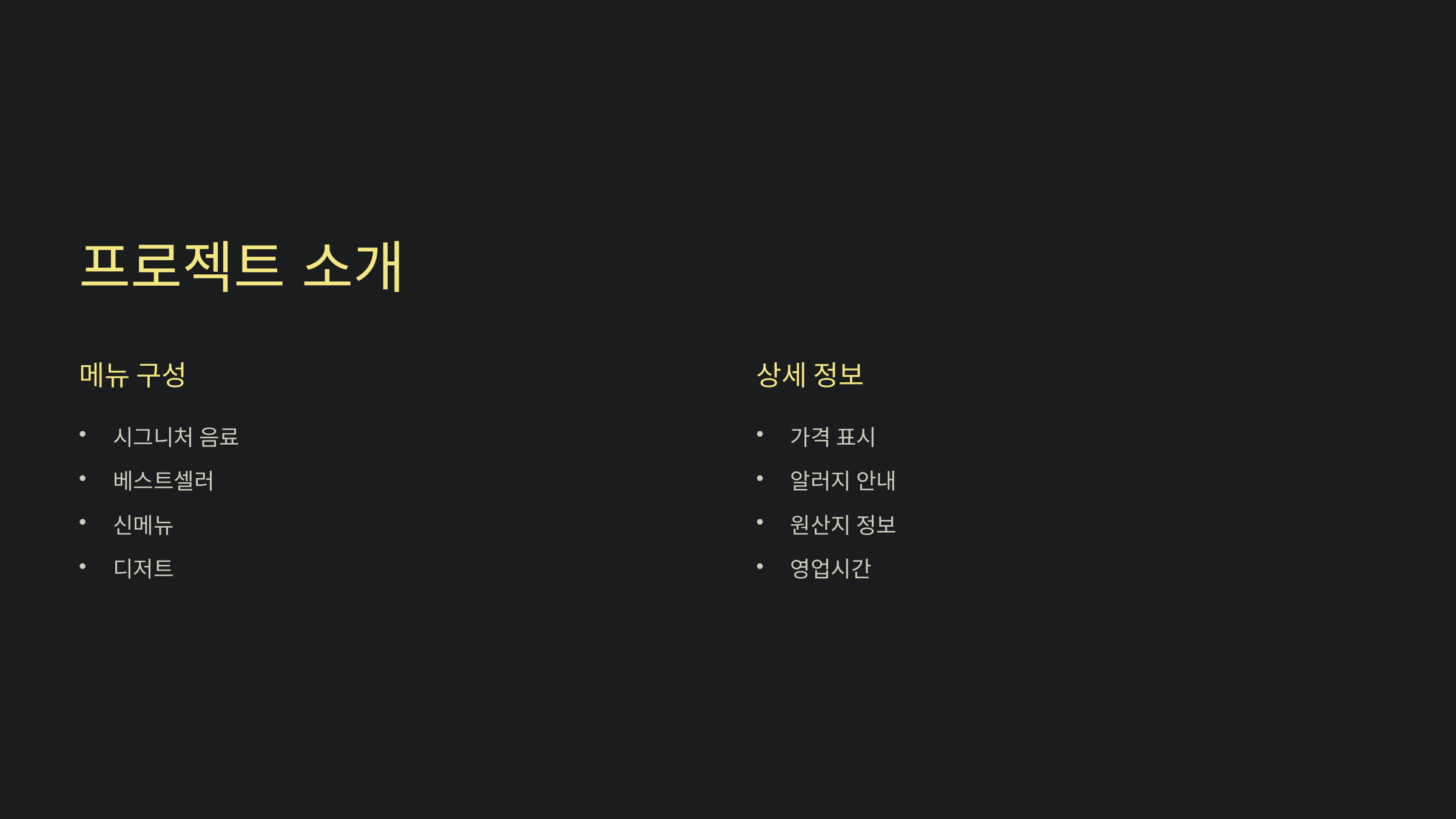

프로젝트 소개
메뉴 구성
상세 정보
시그니처 음료
가격 표시
베스트셀러
알러지 안내
신메뉴
원산지 정보
디저트
영업시간